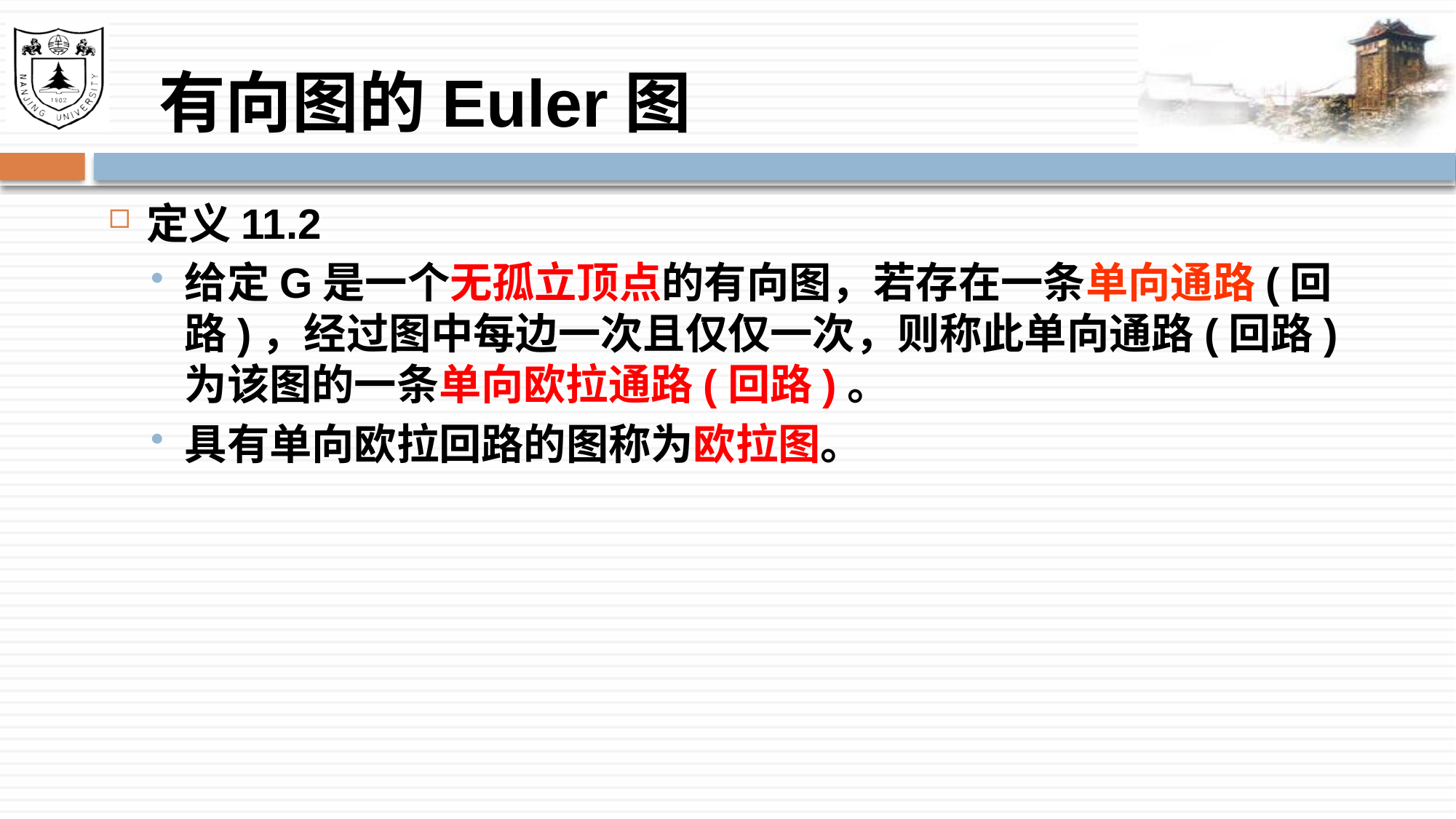

# 有向图的Euler图
定义11.2
给定G是一个无孤立顶点的有向图，若存在一条单向通路(回路)，经过图中每边一次且仅仅一次，则称此单向通路(回路)为该图的一条单向欧拉通路(回路)。
具有单向欧拉回路的图称为欧拉图。